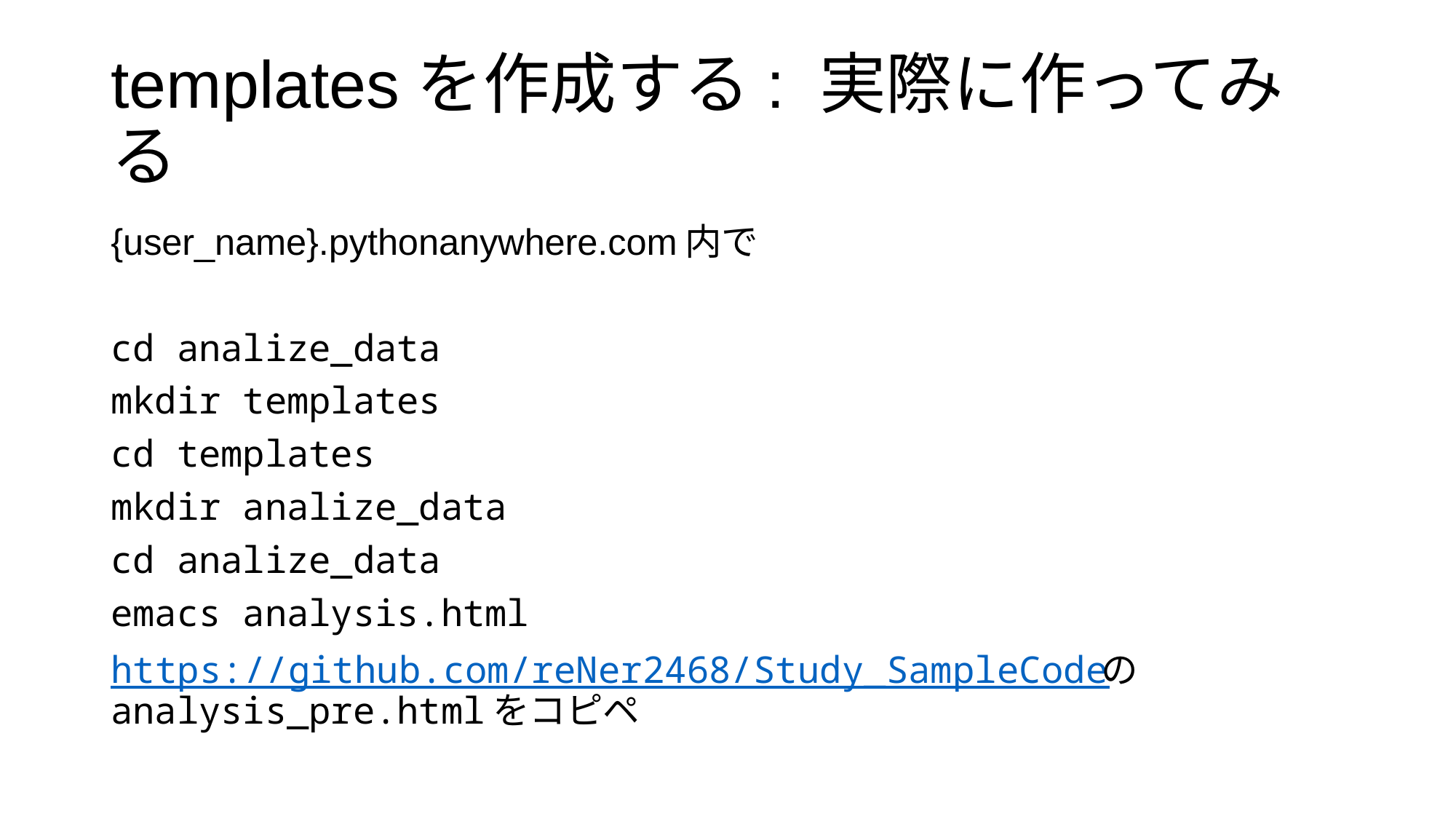

# templatesを作成する: 実際に作ってみる
{user_name}.pythonanywhere.com内で

cd analize_data
mkdir templates
cd templates
mkdir analize_data
cd analize_data
emacs analysis.html
https://github.com/reNer2468/Study_SampleCodeのanalysis_pre.htmlをコピペ